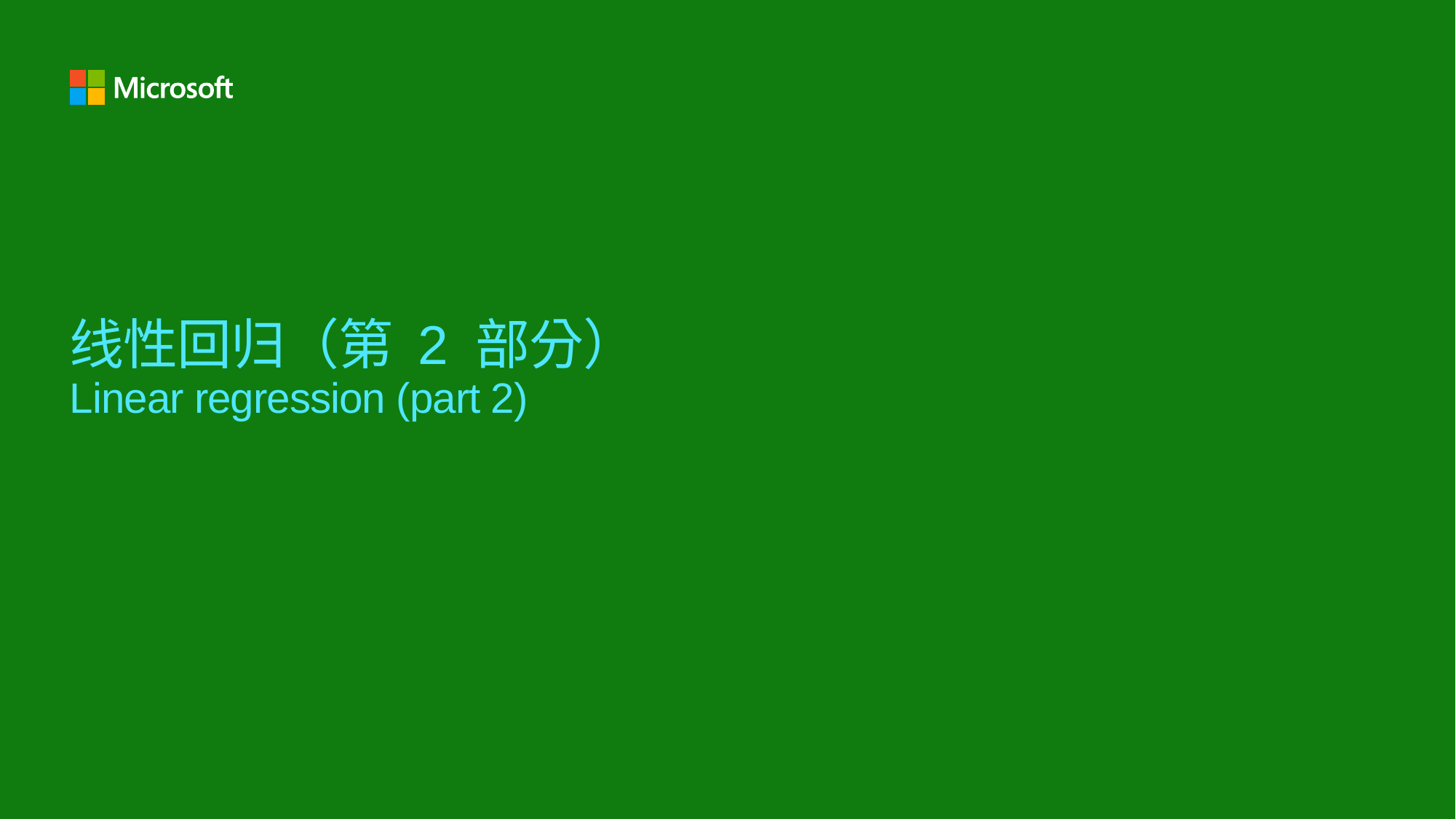

# 线性回归（第 2 部分） Linear regression (part 2)